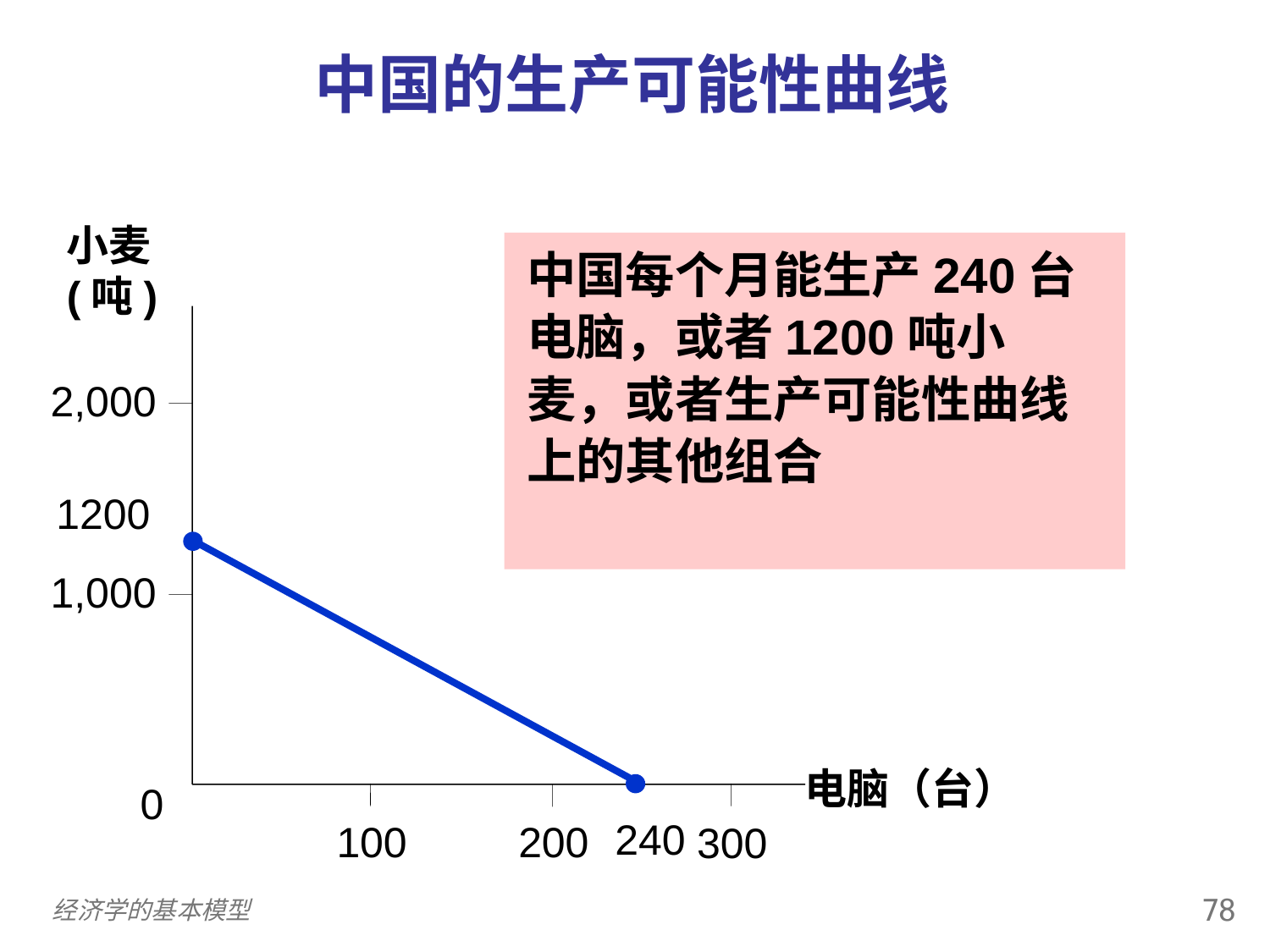

中国的生产可能性曲线
0
小麦 (吨)

2,000

1,000

0

100

300

200
电脑（台）

中国每个月能生产240台电脑，或者1200吨小麦，或者生产可能性曲线上的其他组合
1200

240
78
经济学的基本模型